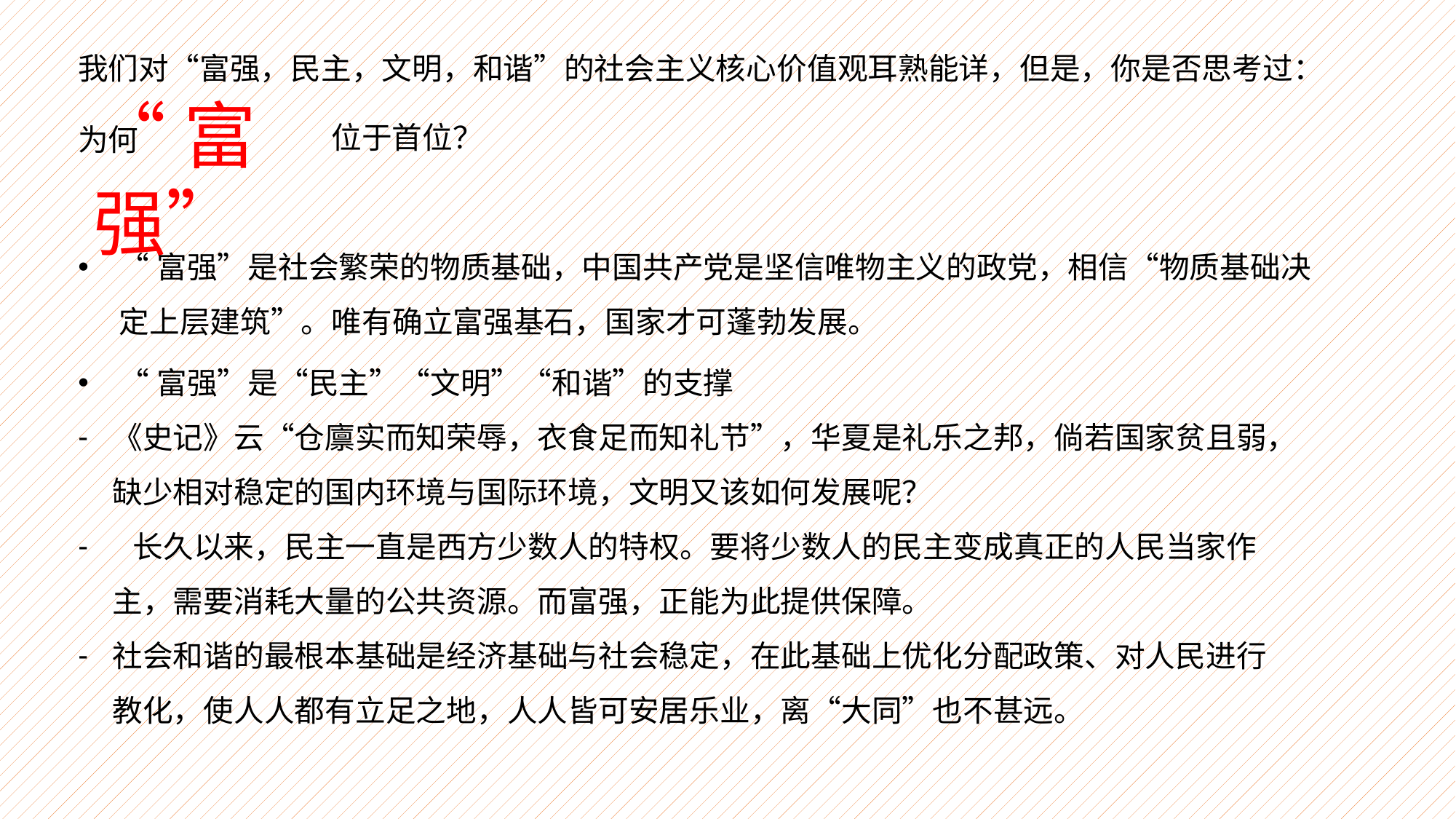

我们对“富强，民主，文明，和谐”的社会主义核心价值观耳熟能详，但是，你是否思考过：
“富强”
位于首位？
为何
“富强”是社会繁荣的物质基础，中国共产党是坚信唯物主义的政党，相信“物质基础决定上层建筑”。唯有确立富强基石，国家才可蓬勃发展。
“富强”是“民主”“文明”“和谐”的支撑
《史记》云“仓廪实而知荣辱，衣食足而知礼节”，华夏是礼乐之邦，倘若国家贫且弱，缺少相对稳定的国内环境与国际环境，文明又该如何发展呢？
  长久以来，民主一直是西方少数人的特权。要将少数人的民主变成真正的人民当家作主，需要消耗大量的公共资源。而富强，正能为此提供保障。
社会和谐的最根本基础是经济基础与社会稳定，在此基础上优化分配政策、对人民进行教化，使人人都有立足之地，人人皆可安居乐业，离“大同”也不甚远。